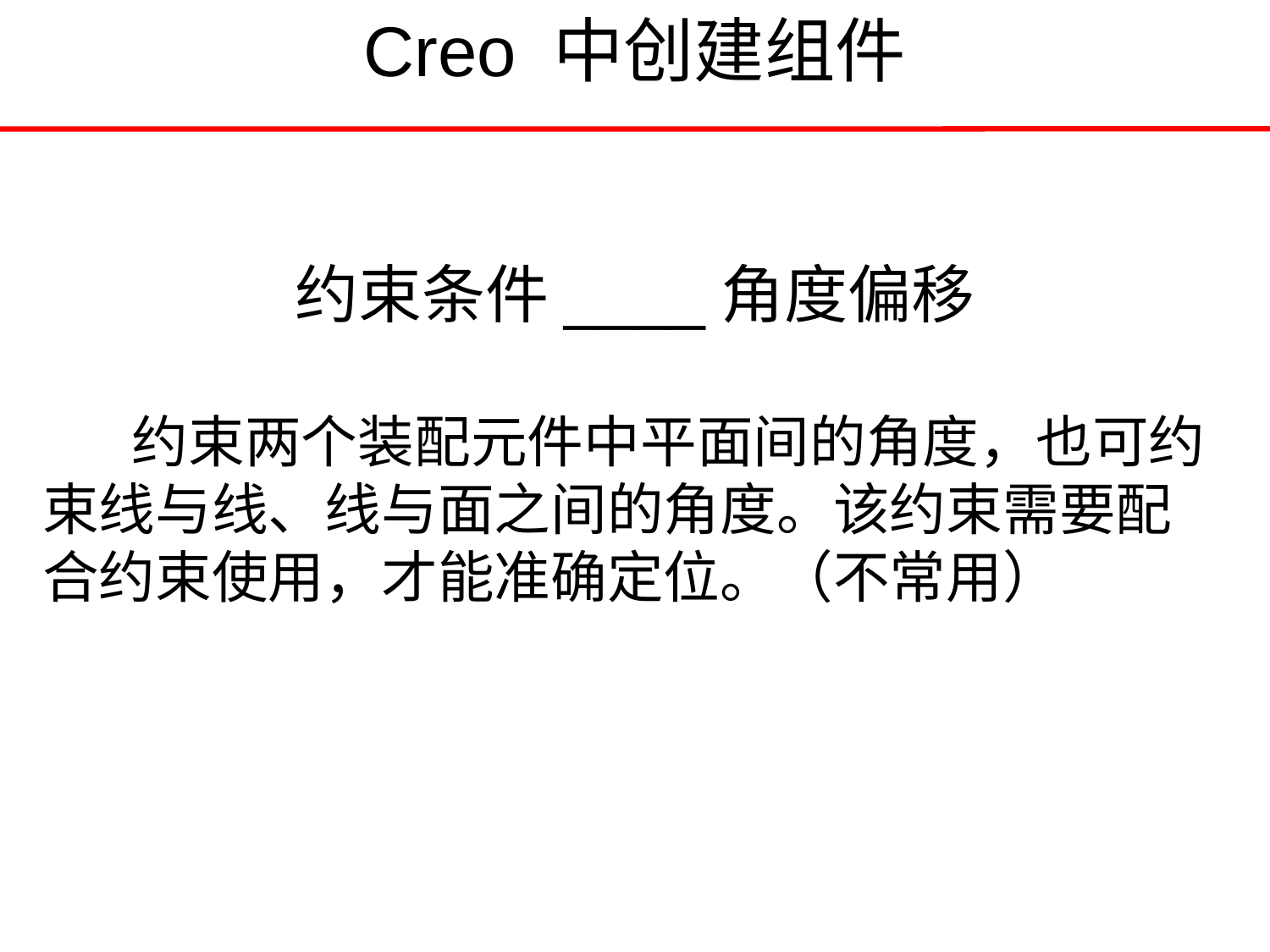

Creo 中创建组件

约束条件____角度偏移

      约束两个装配元件中平面间的角度，也可约束线与线、线与面之间的角度。该约束需要配合约束使用，才能准确定位。（不常用）